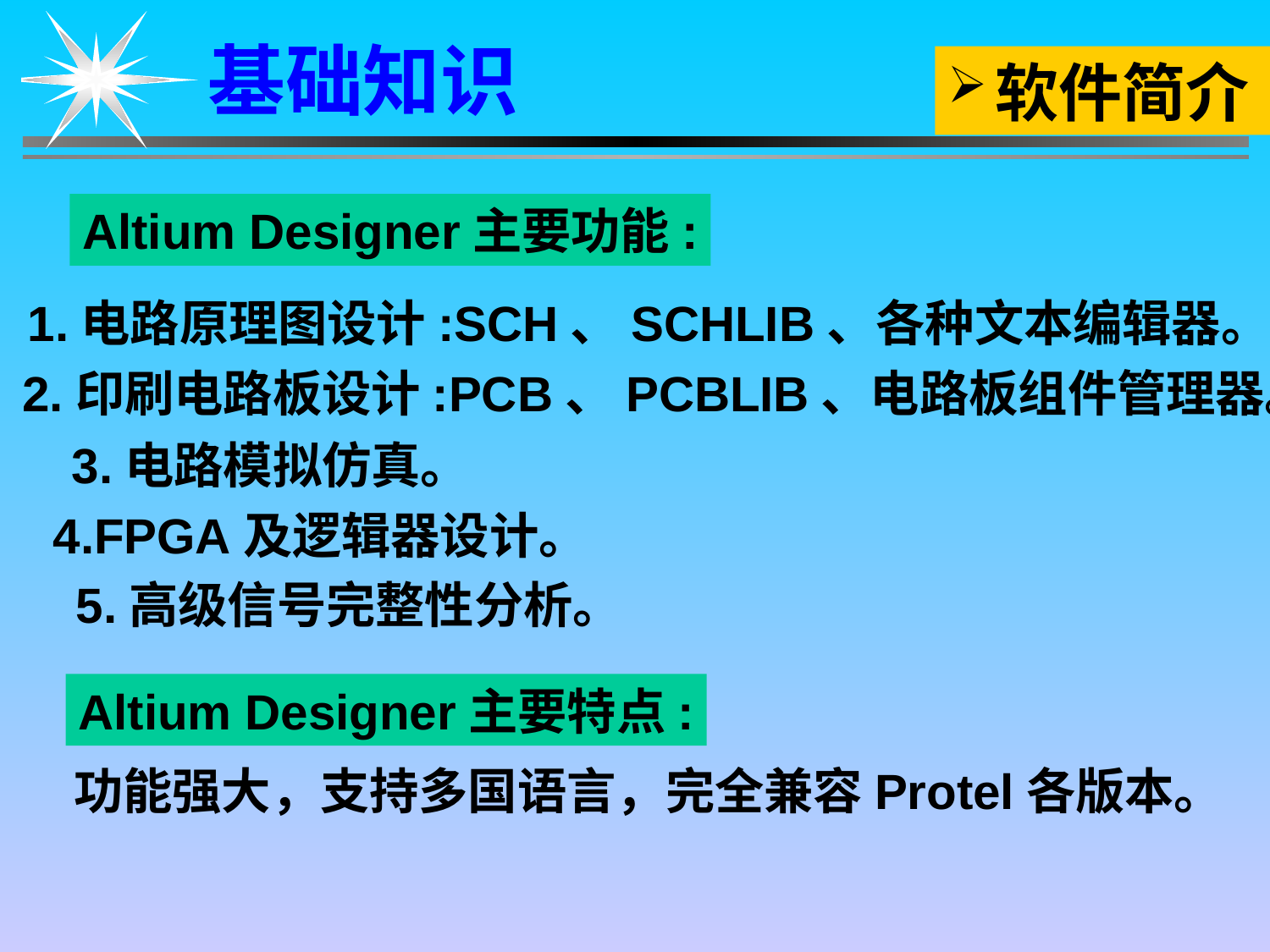

基础知识
软件简介
Altium Designer主要功能:
1.电路原理图设计:SCH、SCHLIB、各种文本编辑器。
2.印刷电路板设计:PCB、PCBLIB、电路板组件管理器。
3.电路模拟仿真。
4.FPGA及逻辑器设计。
5.高级信号完整性分析。
Altium Designer主要特点:
功能强大，支持多国语言，完全兼容Protel各版本。